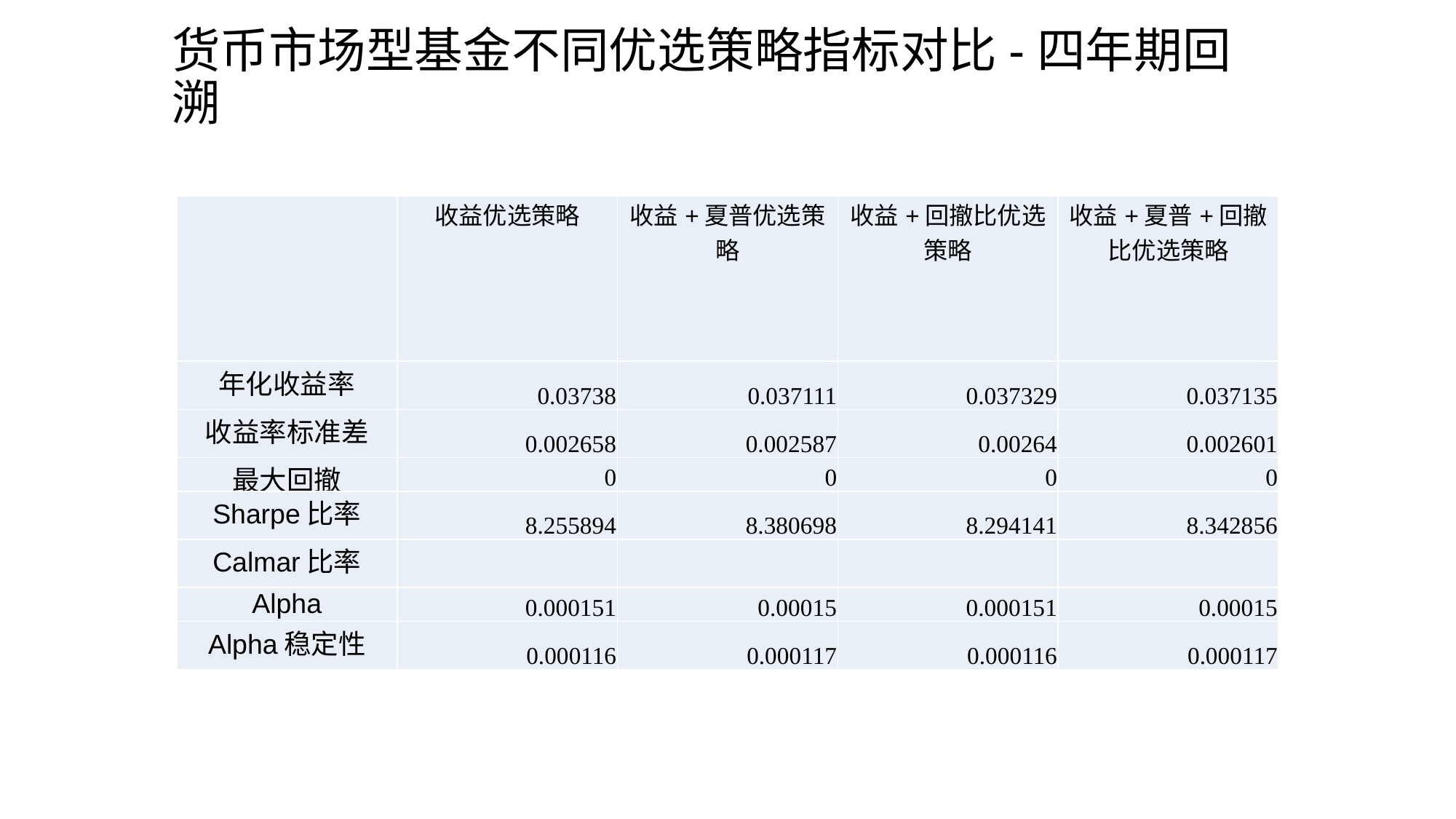

# 货币市场型基金不同优选策略指标对比-四年期回溯
|  | 收益优选策略 | 收益+夏普优选策略 | 收益+回撤比优选策略 | 收益+夏普+回撤比优选策略 |
| --- | --- | --- | --- | --- |
| 年化收益率 | 0.03738 | 0.037111 | 0.037329 | 0.037135 |
| 收益率标准差 | 0.002658 | 0.002587 | 0.00264 | 0.002601 |
| 最大回撤 | 0 | 0 | 0 | 0 |
| Sharpe比率 | 8.255894 | 8.380698 | 8.294141 | 8.342856 |
| Calmar比率 |  |  |  |  |
| Alpha | 0.000151 | 0.00015 | 0.000151 | 0.00015 |
| Alpha稳定性 | 0.000116 | 0.000117 | 0.000116 | 0.000117 |